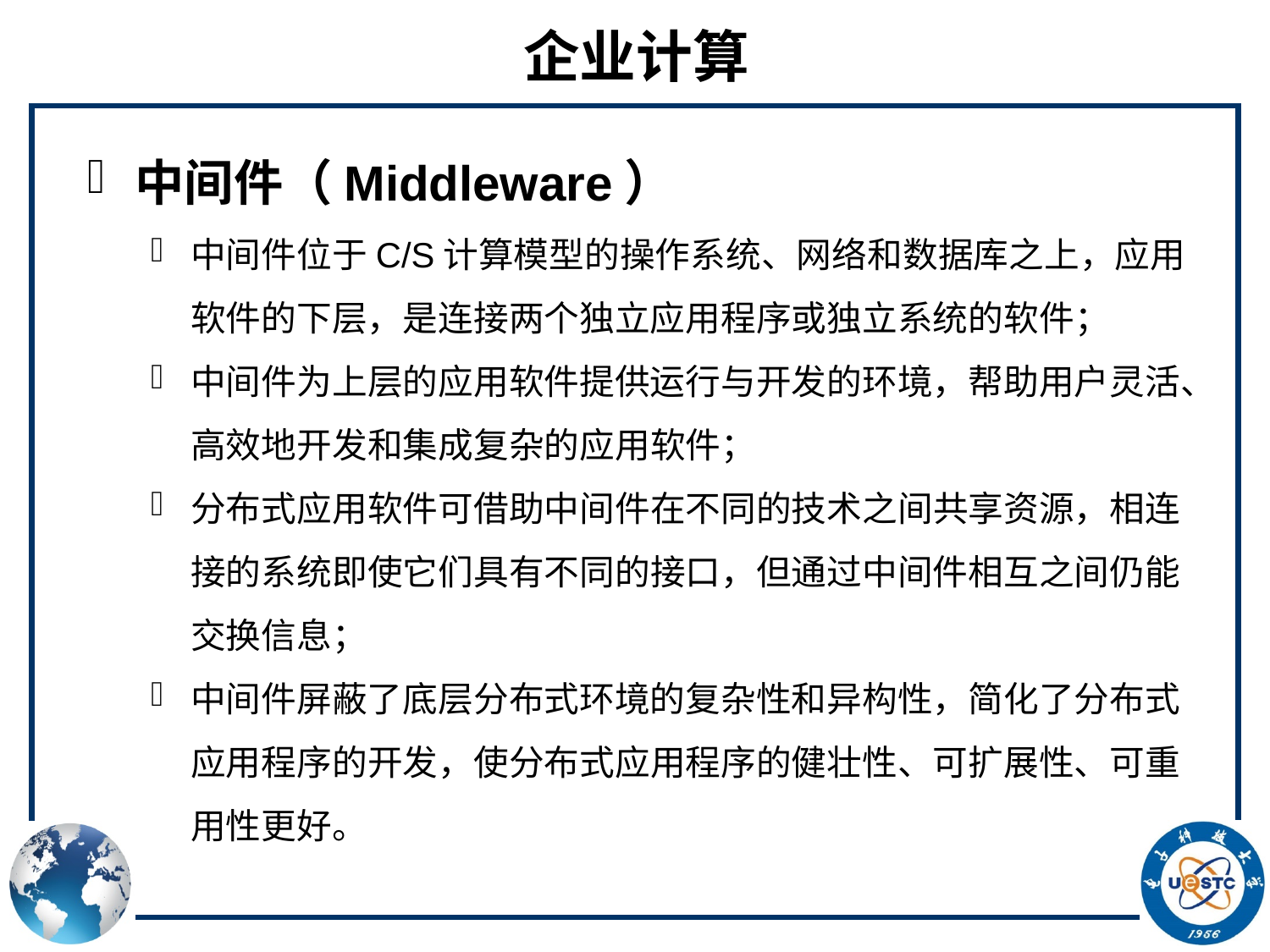

# 企业计算
中间件（Middleware）
中间件位于C/S计算模型的操作系统、网络和数据库之上，应用软件的下层，是连接两个独立应用程序或独立系统的软件；
中间件为上层的应用软件提供运行与开发的环境，帮助用户灵活、高效地开发和集成复杂的应用软件；
分布式应用软件可借助中间件在不同的技术之间共享资源，相连接的系统即使它们具有不同的接口，但通过中间件相互之间仍能交换信息；
中间件屏蔽了底层分布式环境的复杂性和异构性，简化了分布式应用程序的开发，使分布式应用程序的健壮性、可扩展性、可重用性更好。